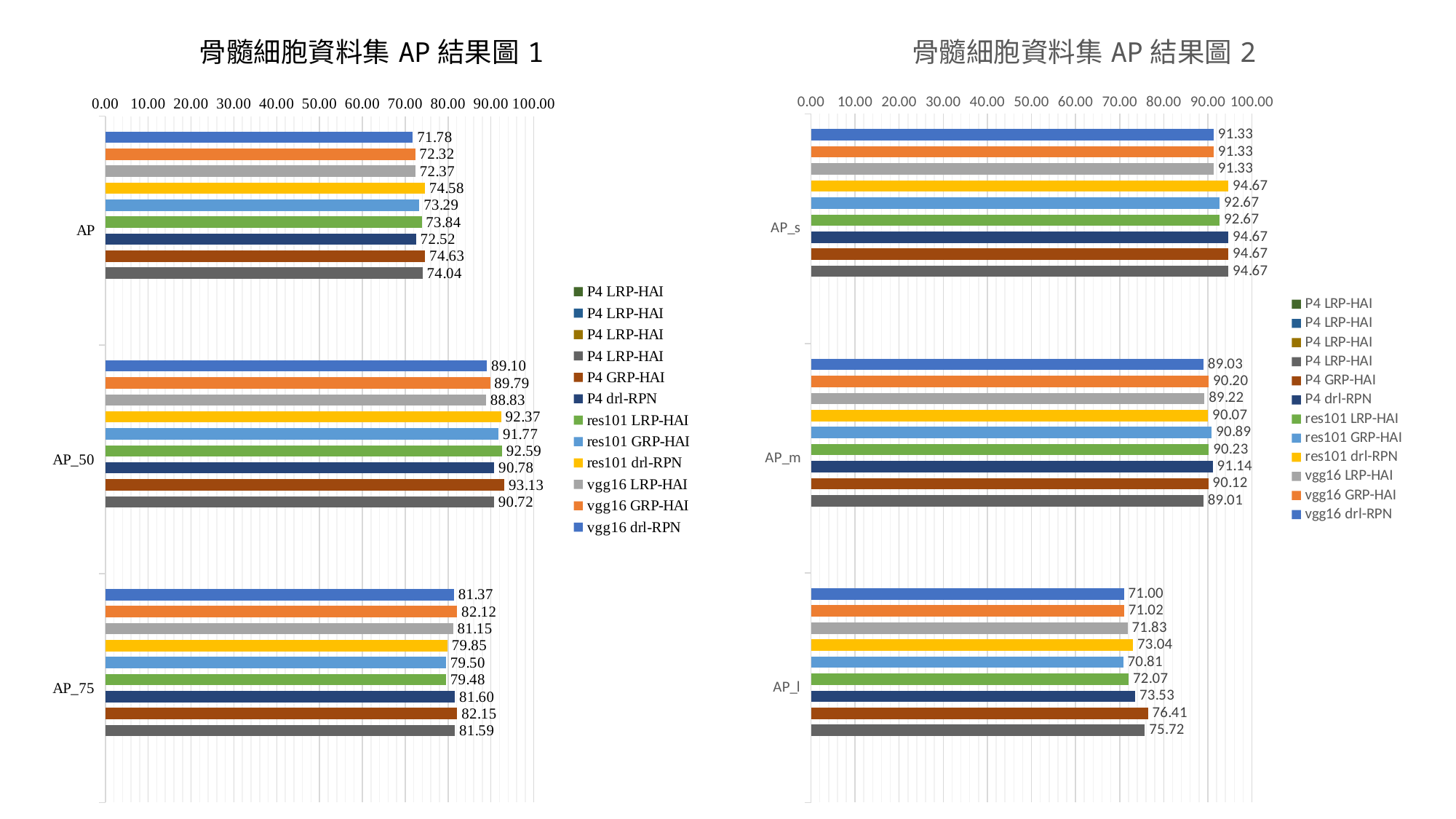

### Chart: 骨髓細胞資料集AP結果圖1

| Category | vgg16 | vgg16 | vgg16 | res101 | res101 | res101 | P4 | P4 | P4 | P4 | P4 | P4 |
|---|---|---|---|---|---|---|---|---|---|---|---|---|
| AP | 71.77590000000001 | 72.3205 | 72.3741 | 74.57730000000001 | 73.28559999999999 | 73.8397 | 72.52222 | 74.6344 | 74.0448 | None | None | None |
| AP_50 | 89.0954 | 89.7927 | 88.8267 | 92.3742 | 91.7663 | 92.5908 | 90.78450000000001 | 93.1346 | 90.71860000000001 | None | None | None |
| AP_75 | 81.3679 | 82.1208 | 81.1538 | 79.8518 | 79.501 | 79.4778 | 81.6009 | 82.1452 | 81.5916 | None | None | None |

### Chart: 骨髓細胞資料集AP結果圖2

| Category | vgg16 | vgg16 | vgg16 | res101 | res101 | res101 | P4 | P4 | P4 | P4 | P4 | P4 |
|---|---|---|---|---|---|---|---|---|---|---|---|---|
| AP_s | 91.3267 | 91.3267 | 91.3267 | 94.67330000000001 | 92.6733 | 92.6733 | 94.67330000000001 | 94.67330000000001 | 94.67330000000001 | None | None | None |
| AP_m | 89.02640000000001 | 90.19800000000001 | 89.2244 | 90.066 | 90.89110000000001 | 90.231 | 91.1386 | 90.1155 | 89.0099 | None | None | None |
| AP_l | 70.9963 | 71.0192 | 71.82939999999999 | 73.03920000000001 | 70.8059 | 72.0706 | 73.5266 | 76.4093 | 75.7239 | None | None | None |